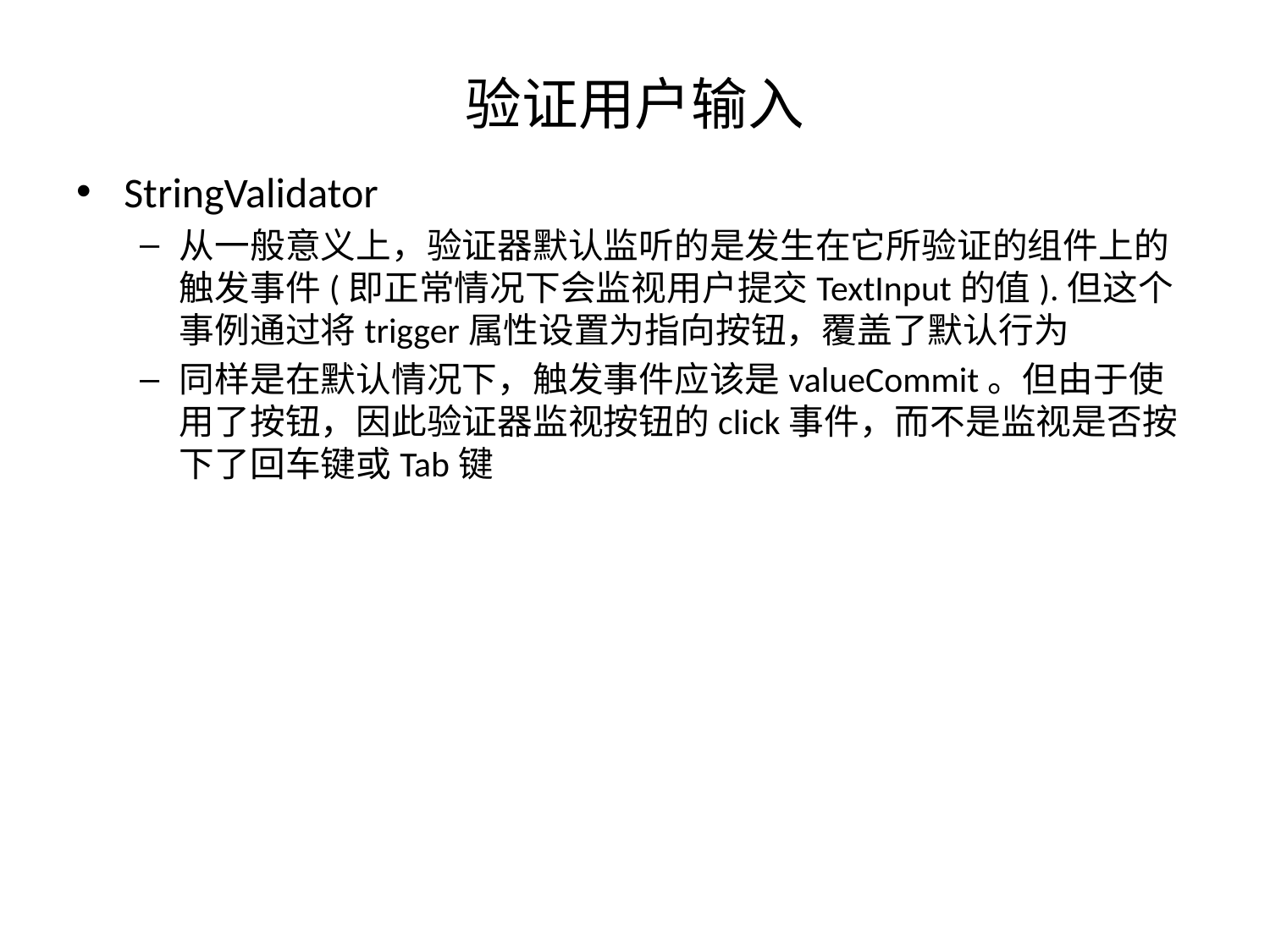

# 验证用户输入
StringValidator
从一般意义上，验证器默认监听的是发生在它所验证的组件上的触发事件(即正常情况下会监视用户提交TextInput的值).但这个事例通过将trigger属性设置为指向按钮，覆盖了默认行为
同样是在默认情况下，触发事件应该是valueCommit。但由于使用了按钮，因此验证器监视按钮的click事件，而不是监视是否按下了回车键或Tab键